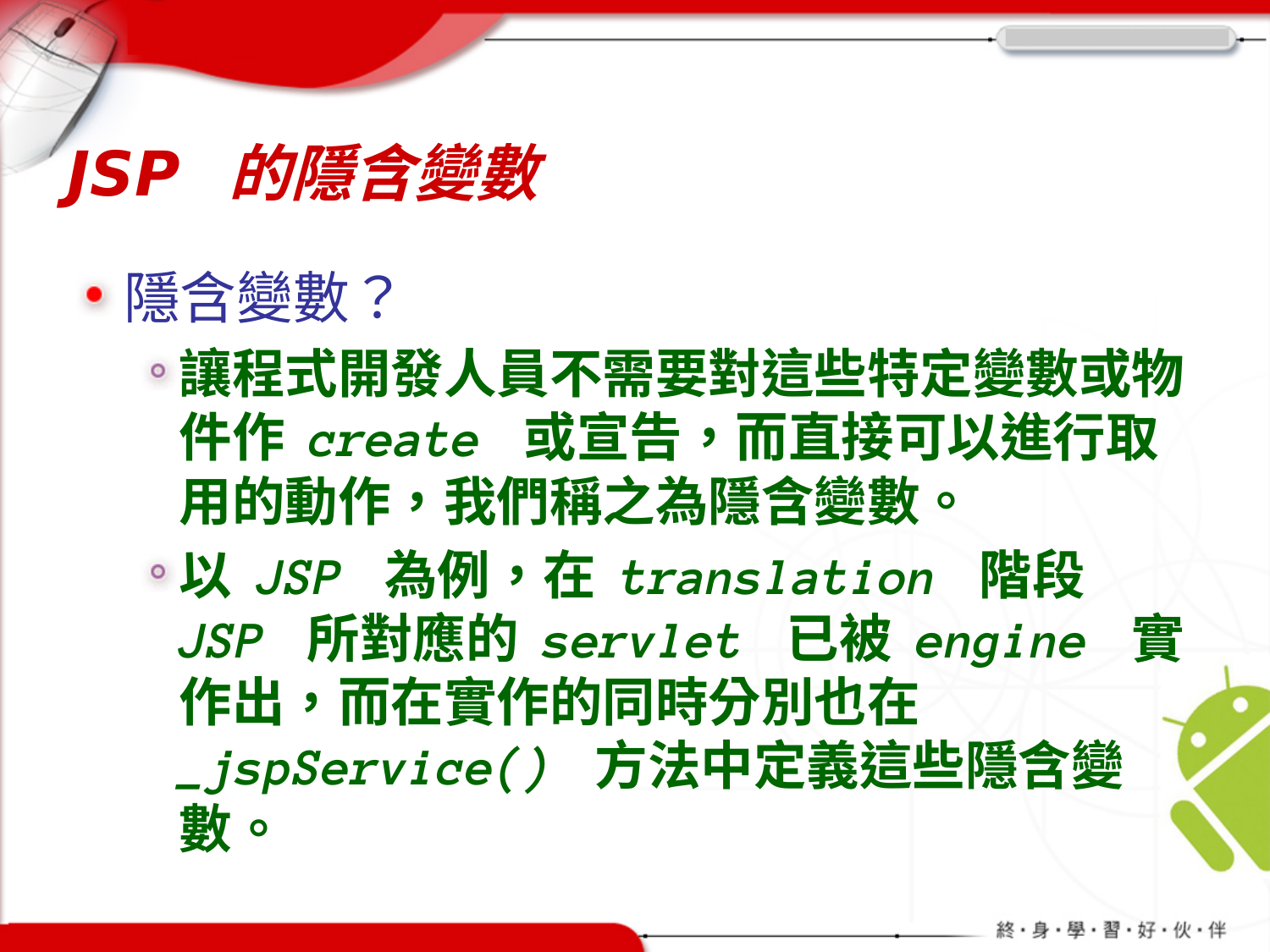

# JSP 的隱含變數
隱含變數？
讓程式開發人員不需要對這些特定變數或物件作 create 或宣告，而直接可以進行取用的動作，我們稱之為隱含變數。
以 JSP 為例，在 translation 階段 JSP 所對應的 servlet 已被 engine 實作出，而在實作的同時分別也在 _jspService() 方法中定義這些隱含變數。